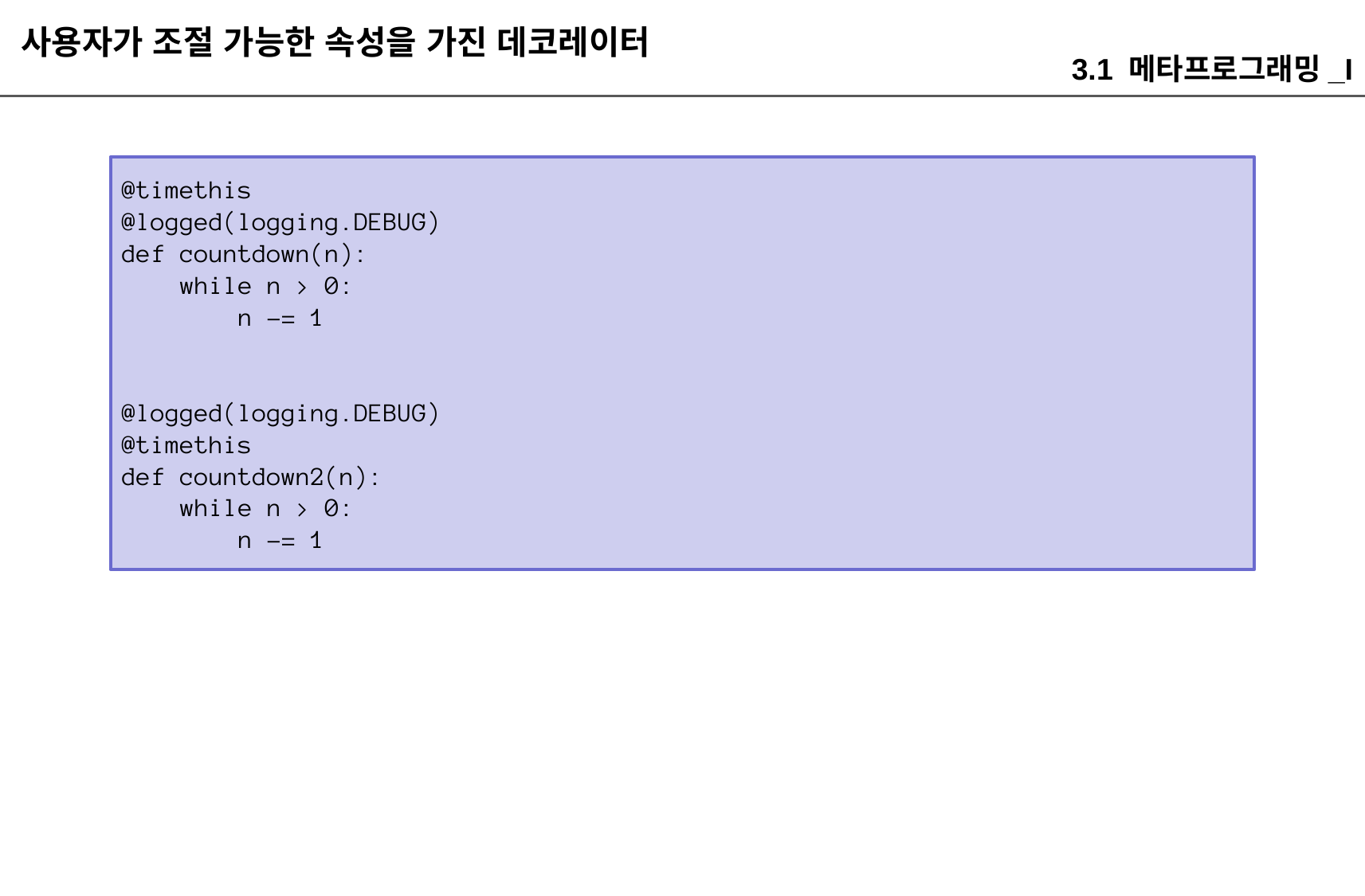

사용자가 조절 가능한 속성을 가진 데코레이터
3.1 메타프로그래밍_I
@timethis
@logged(logging.DEBUG)
def countdown(n):
    while n > 0:
        n -= 1

@logged(logging.DEBUG)
@timethis
def countdown2(n):
    while n > 0:
        n -= 1